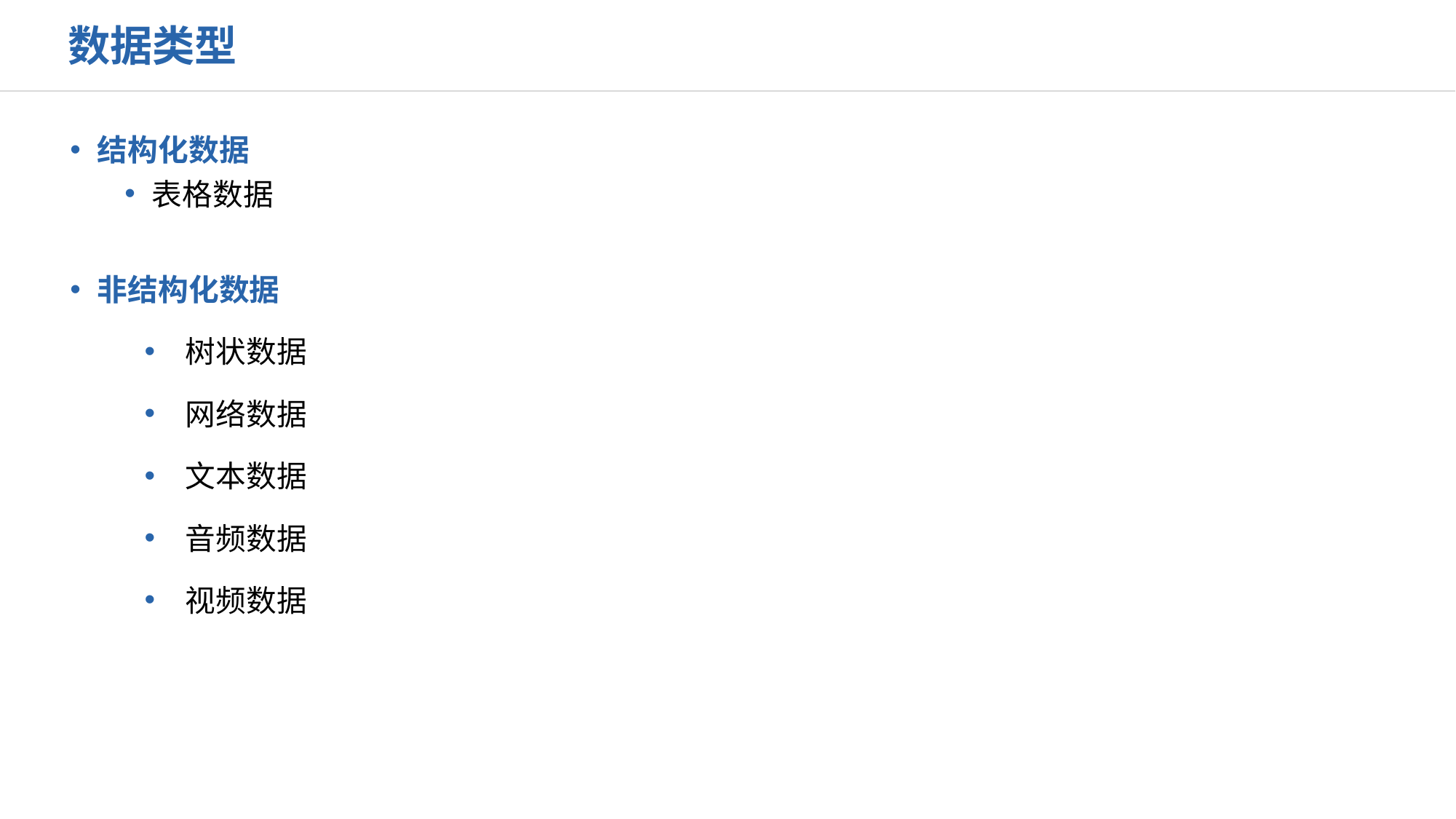

数据类型
结构化数据
表格数据

非结构化数据
树状数据
网络数据
文本数据
音频数据
视频数据